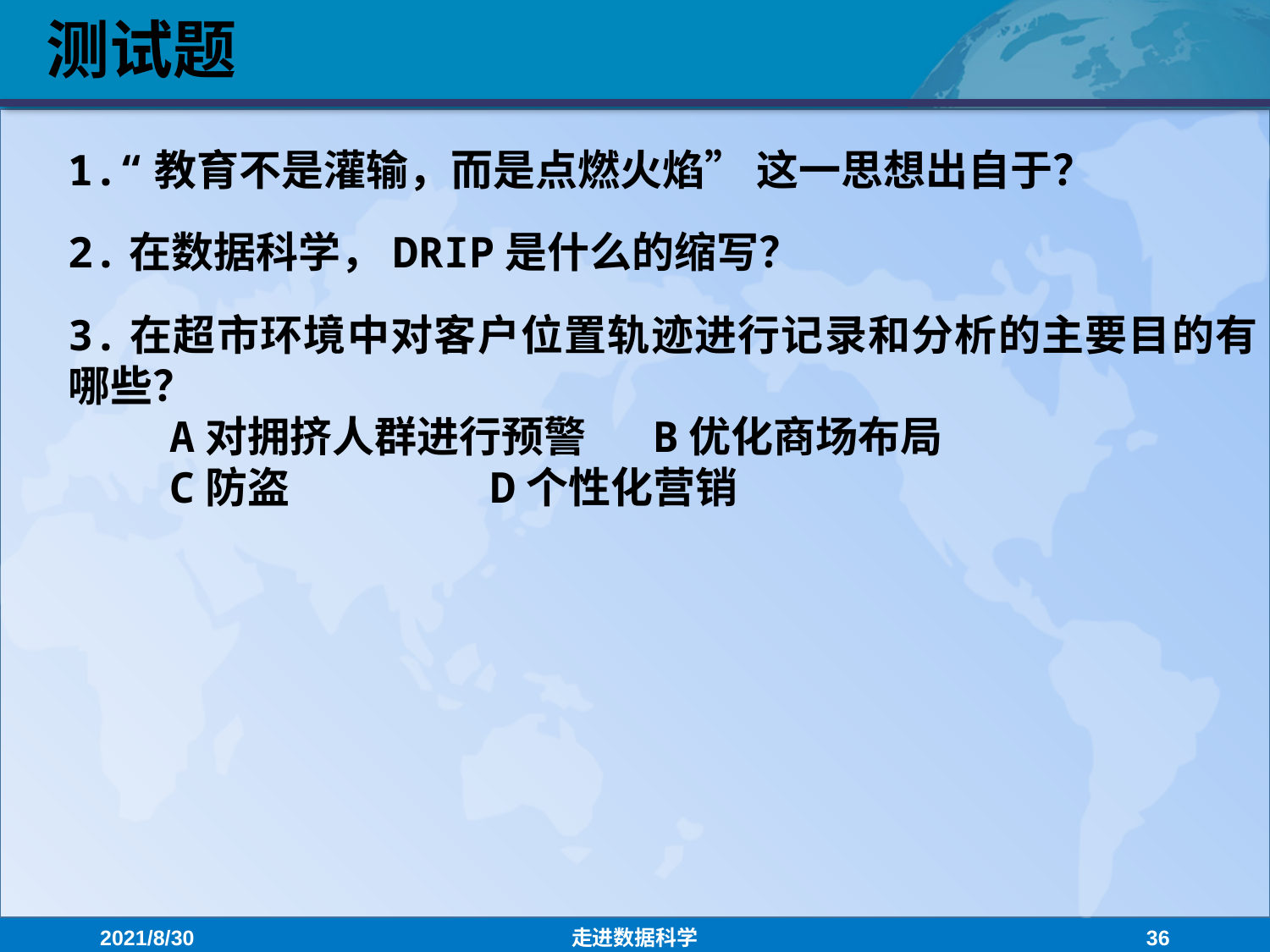

测试题
1.“教育不是灌输，而是点燃火焰” 这一思想出自于？
2.在数据科学，DRIP是什么的缩写？
3.在超市环境中对客户位置轨迹进行记录和分析的主要目的有哪些？
    A对拥挤人群进行预警      B优化商场布局
    C防盗                    D个性化营销

2021/8/30
走进数据科学
36